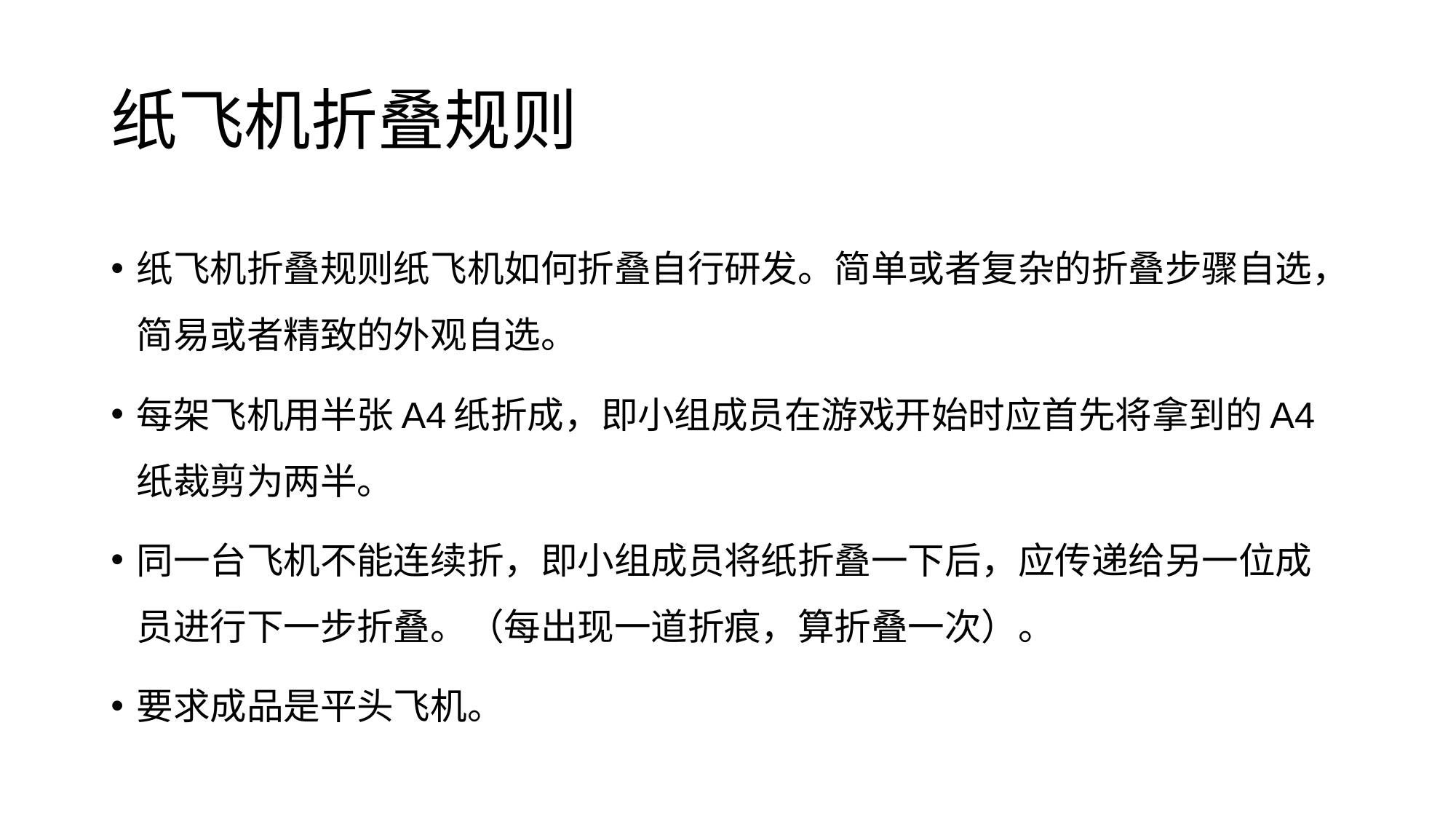

# 纸飞机折叠规则
纸飞机折叠规则纸飞机如何折叠自行研发。简单或者复杂的折叠步骤自选，简易或者精致的外观自选。
每架飞机用半张A4纸折成，即小组成员在游戏开始时应首先将拿到的A4纸裁剪为两半。
同一台飞机不能连续折，即小组成员将纸折叠一下后，应传递给另一位成员进行下一步折叠。（每出现一道折痕，算折叠一次）。
要求成品是平头飞机。